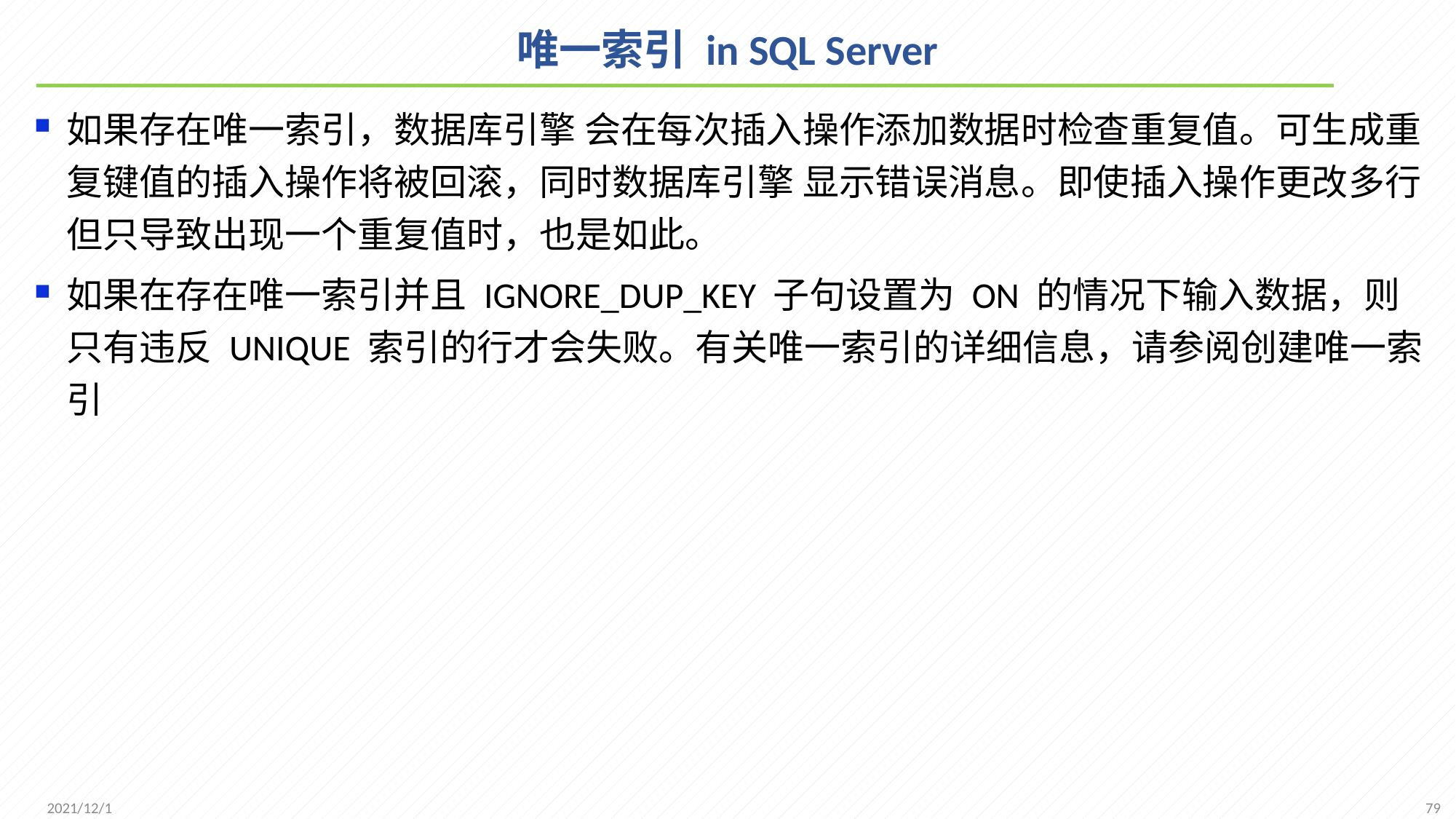

# 唯一索引 in SQL Server
如果存在唯一索引，数据库引擎 会在每次插入操作添加数据时检查重复值。可生成重复键值的插入操作将被回滚，同时数据库引擎 显示错误消息。即使插入操作更改多行但只导致出现一个重复值时，也是如此。
如果在存在唯一索引并且 IGNORE_DUP_KEY 子句设置为 ON 的情况下输入数据，则只有违反 UNIQUE 索引的行才会失败。有关唯一索引的详细信息，请参阅创建唯一索引
79
2021/12/1